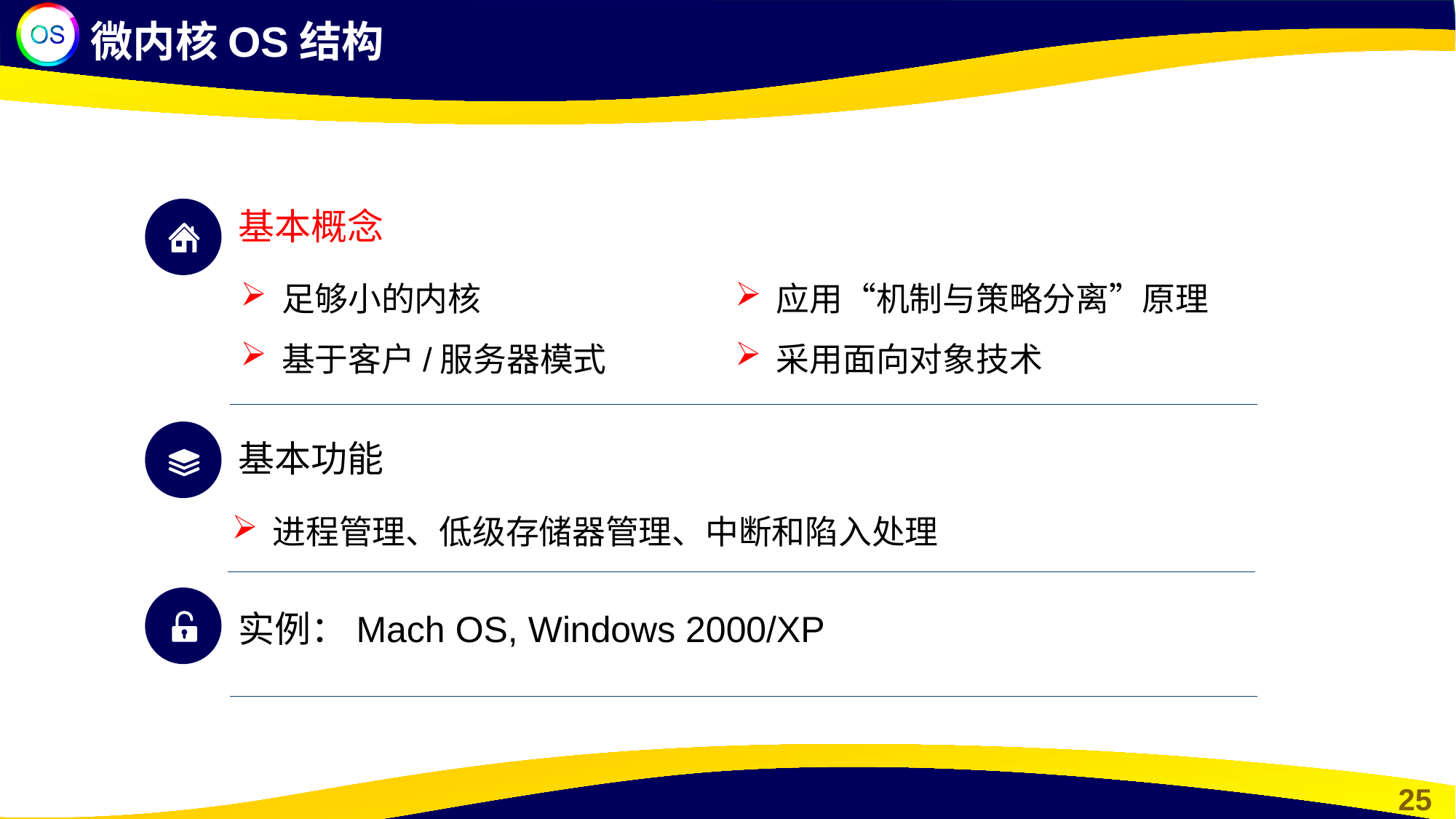

微内核OS结构

基本概念

应用“机制与策略分离”原理
采用面向对象技术
足够小的内核
基于客户/服务器模式

基本功能

进程管理、低级存储器管理、中断和陷入处理

实例：Mach OS, Windows 2000/XP